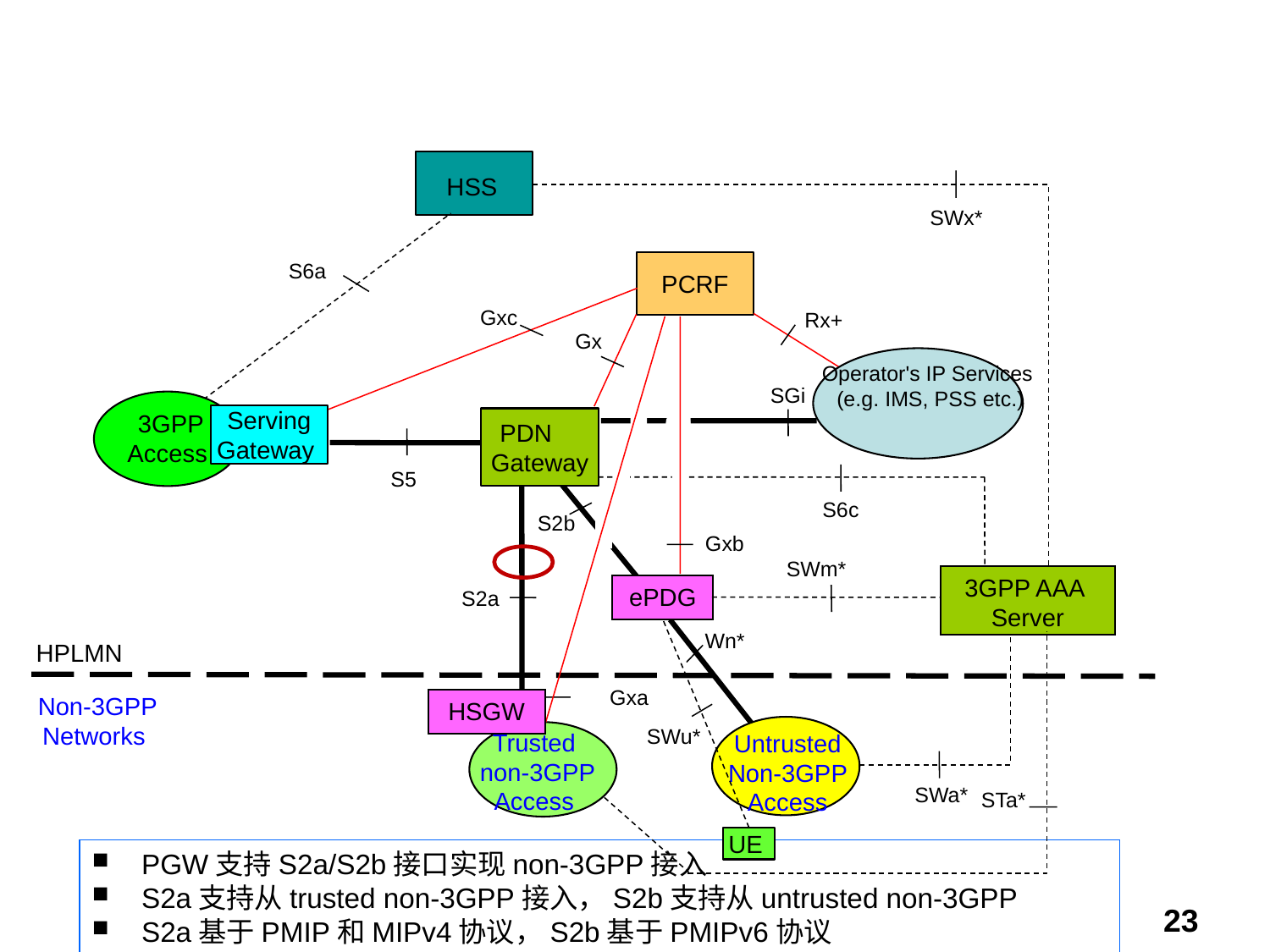

Non-3GPP网络接入的SAE架构
（S2a/S2b）

HSS

SWx*

S6a
PCRF

Gxc
Rx+

Gx

Operator's IP Services
(e.g. IMS, PSS etc.)

SGi

 3GPP
Access

Serving
Gateway
PDN     Gateway

S5

S6c

S2b

Gxb

SWm*

3GPP AAA
Server
ePDG

S2a

Wn*

HPLMN

Gxa
HSGW
Non-3GPP Networks

Trusted
 non-3GPP
Access
Untrusted
Non-3GPP Access

SWu*

SWa*
STa*

UE
PGW支持S2a/S2b接口实现non-3GPP接入
S2a支持从trusted non-3GPP接入，S2b支持从untrusted non-3GPP
S2a基于PMIP和MIPv4协议，S2b基于PMIPv6协议